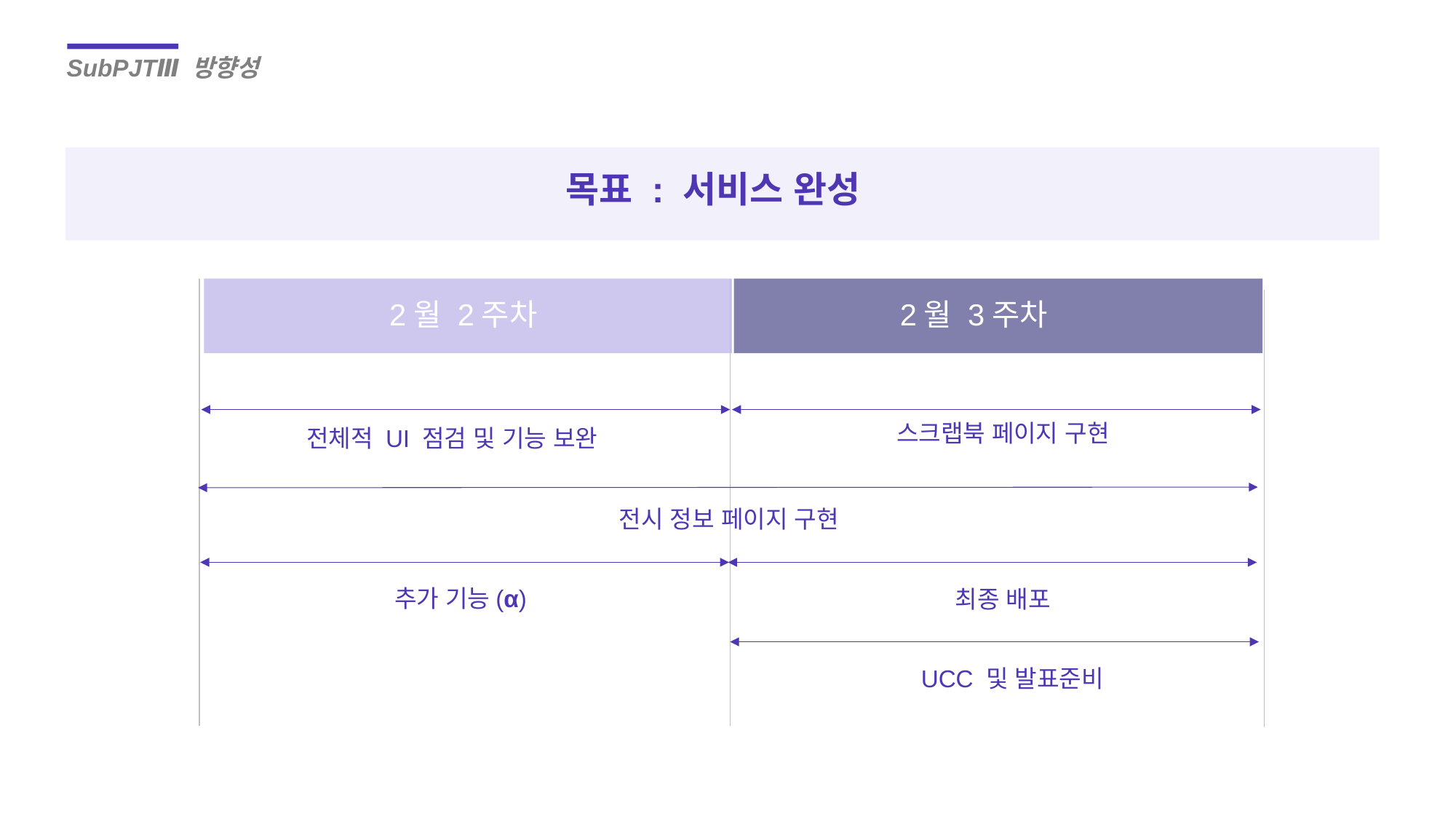

SubPJTⅢ 방향성

목표 : 서비스 완성

2월 2주차
2월 3주차
스크랩북 페이지 구현
전체적 UI 점검 및 기능 보완
전시 정보 페이지 구현
추가 기능(α)
최종 배포
UCC 및 발표준비